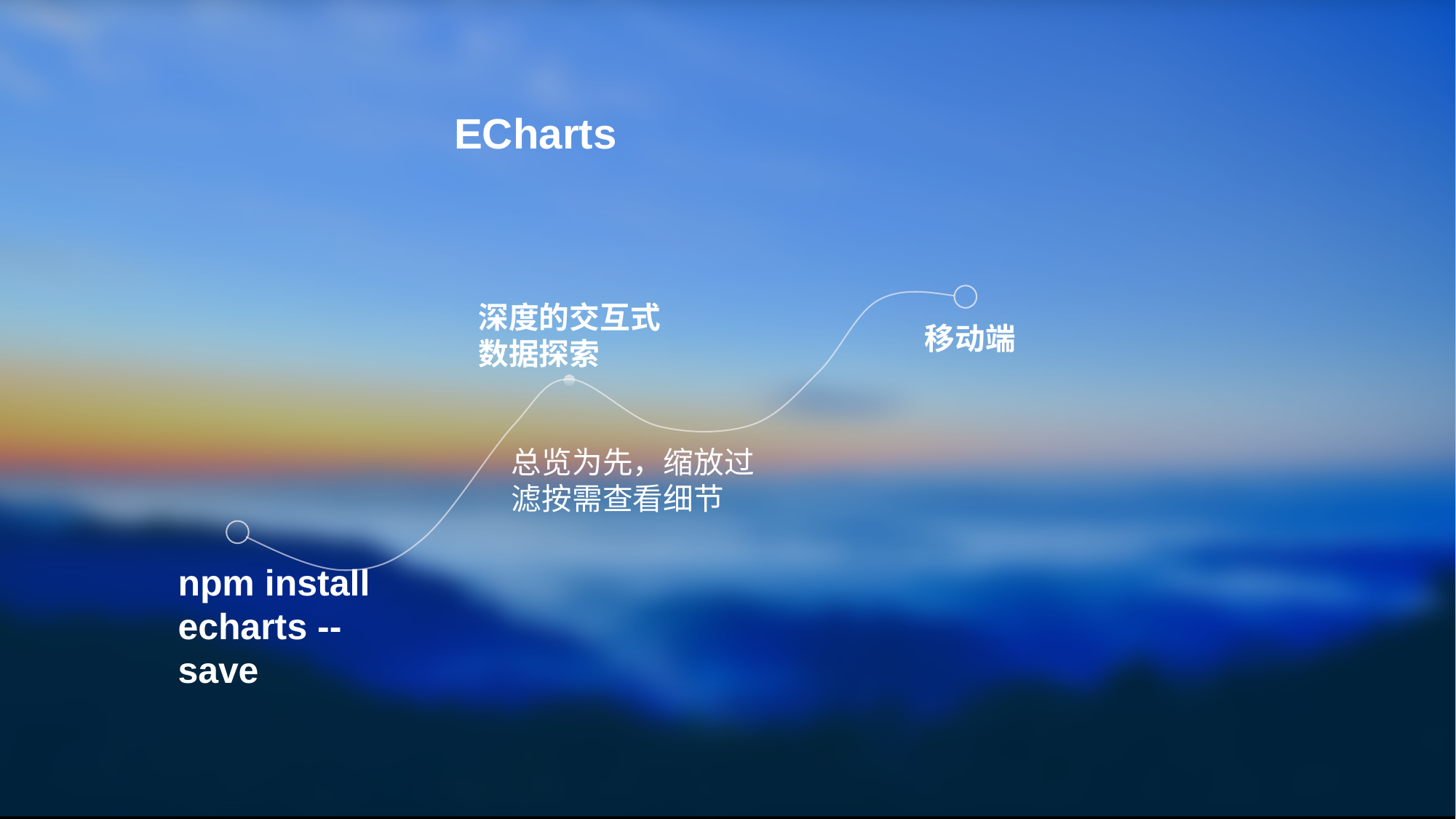

ECharts

深度的交互式数据探索
移动端
npm install echarts --save
总览为先，缩放过滤按需查看细节